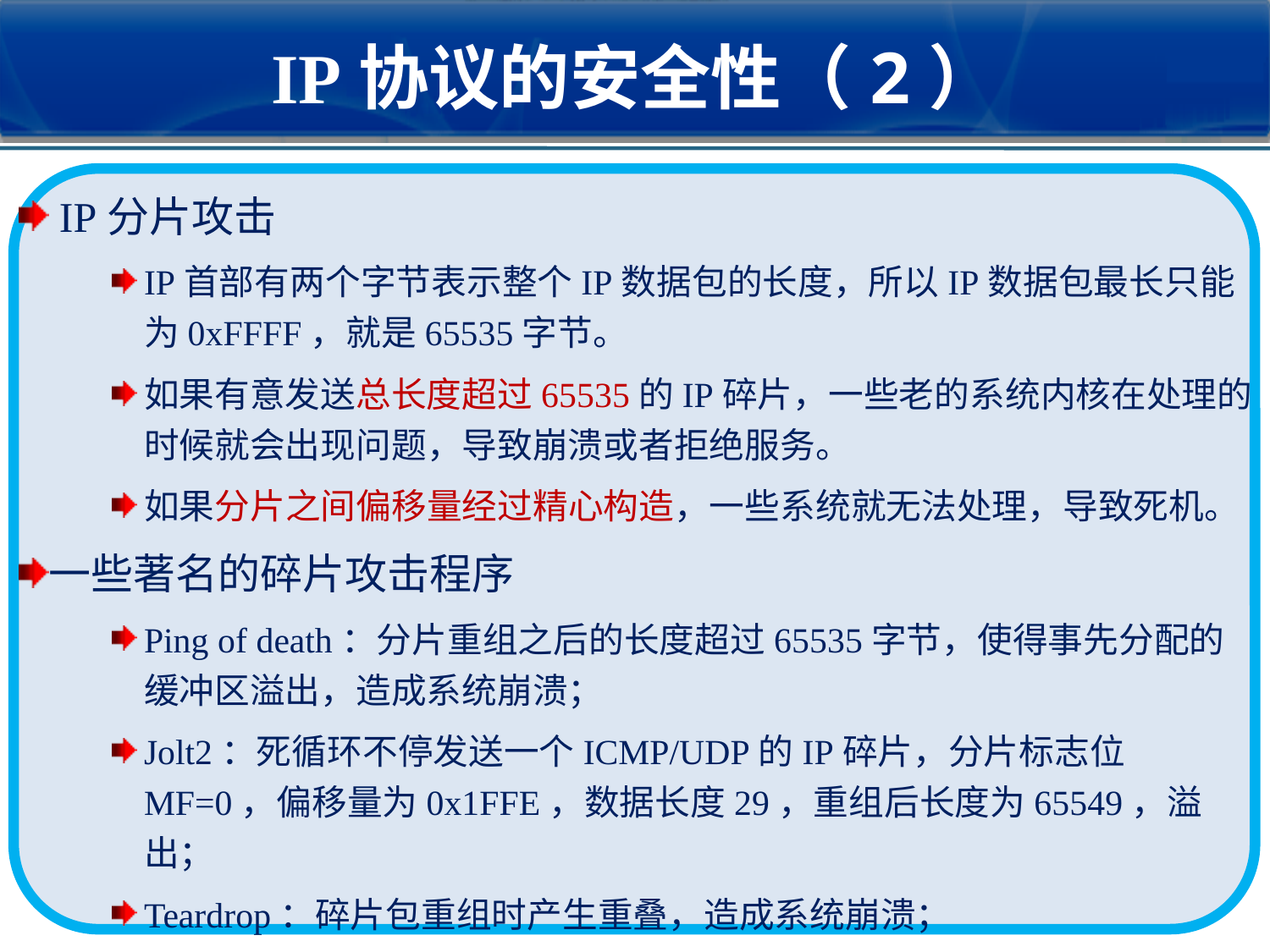

IP协议的安全性（2）

 IP分片攻击
IP首部有两个字节表示整个IP数据包的长度，所以IP数据包最长只能为0xFFFF，就是65535字节。
如果有意发送总长度超过65535的IP碎片，一些老的系统内核在处理的时候就会出现问题，导致崩溃或者拒绝服务。
如果分片之间偏移量经过精心构造，一些系统就无法处理，导致死机。
一些著名的碎片攻击程序
Ping of death：分片重组之后的长度超过65535字节，使得事先分配的缓冲区溢出，造成系统崩溃；
Jolt2：死循环不停发送一个ICMP/UDP的IP碎片，分片标志位MF=0，偏移量为0x1FFE，数据长度29，重组后长度为65549，溢出；
Teardrop：碎片包重组时产生重叠，造成系统崩溃；